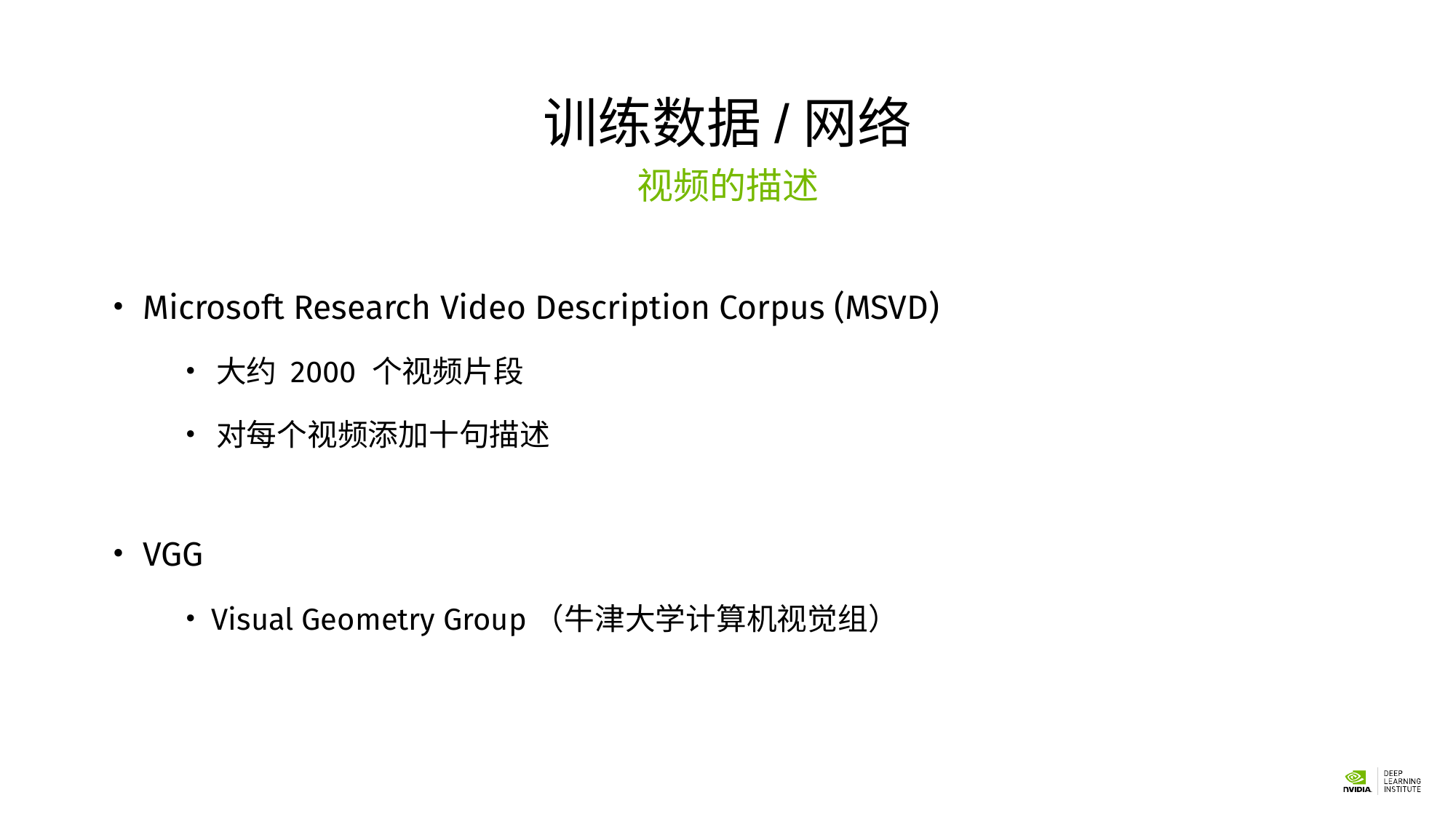

# 训练数据/网络
视频的描述
  Microsoft Research Video Description Corpus (MSVD)
  大约 2000 个视频片段
  对每个视频添加十句描述

  VGG
  Visual Geometry Group（牛津大学计算机视觉组）